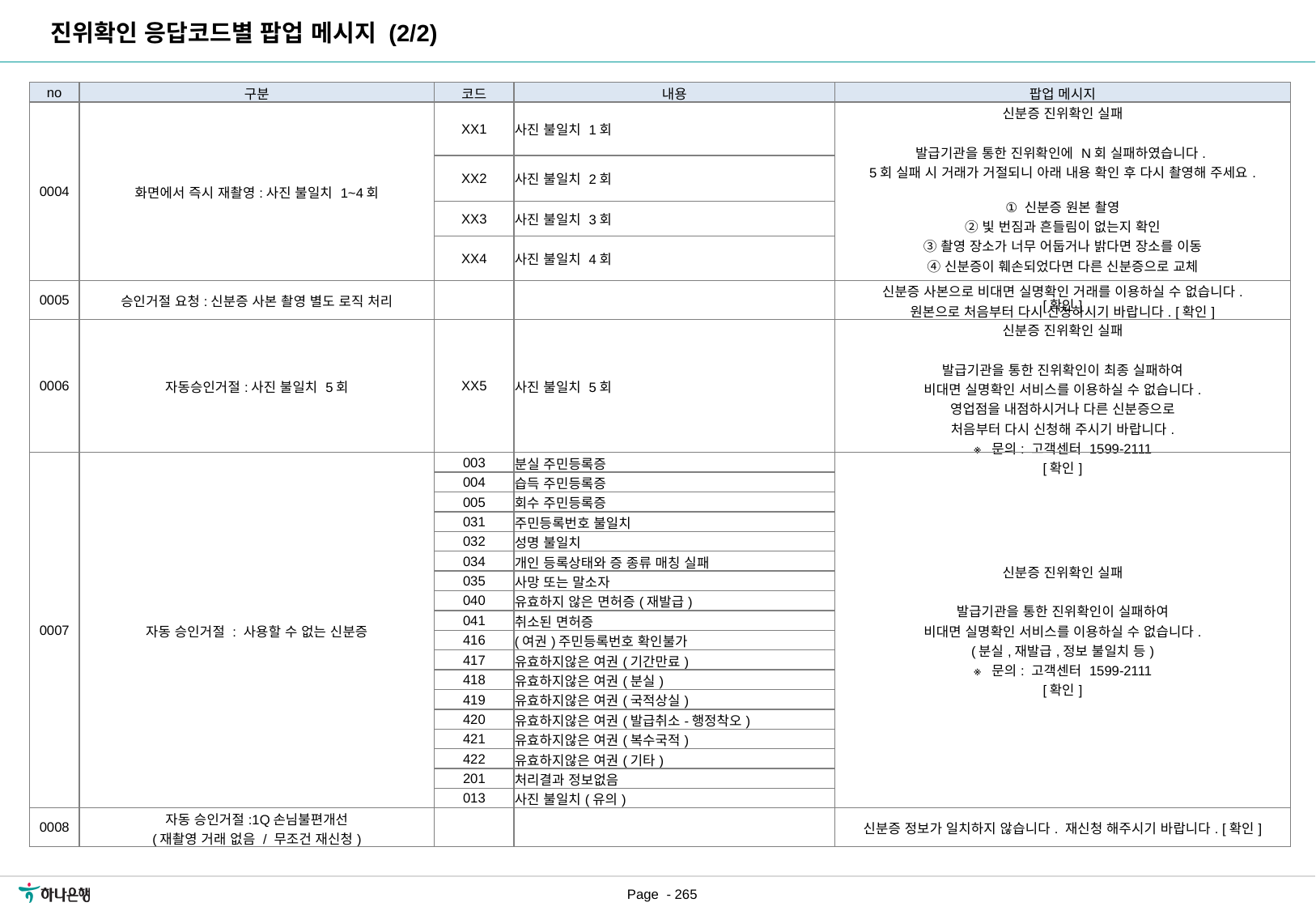

진위확인 응답코드별 팝업 메시지 (2/2)
| no | 구분 | 코드 | 내용 | 팝업 메시지 |
| --- | --- | --- | --- | --- |
| 0004 | 화면에서 즉시 재촬영:사진 불일치 1~4회 | XX1 | 사진 불일치 1회 | 신분증 진위확인 실패 발급기관을 통한 진위확인에 N회 실패하였습니다. 5회 실패 시 거래가 거절되니 아래 내용 확인 후 다시 촬영해 주세요. ① 신분증 원본 촬영 ② 빛 번짐과 흔들림이 없는지 확인 ③ 촬영 장소가 너무 어둡거나 밝다면 장소를 이동 ④ 신분증이 훼손되었다면 다른 신분증으로 교체 [확인] |
|  |  | XX2 | 사진 불일치 2회 |  |
|  |  | XX3 | 사진 불일치 3회 |  |
|  |  | XX4 | 사진 불일치 4회 |  |
| 0005 | 승인거절 요청:신분증 사본 촬영 별도 로직 처리 |  |  | 신분증 사본으로 비대면 실명확인 거래를 이용하실 수 없습니다. 원본으로 처음부터 다시 신청하시기 바랍니다. [확인] |
| 0006 | 자동승인거절:사진 불일치 5회 | XX5 | 사진 불일치 5회 | 신분증 진위확인 실패 발급기관을 통한 진위확인이 최종 실패하여 비대면 실명확인 서비스를 이용하실 수 없습니다. 영업점을 내점하시거나 다른 신분증으로 처음부터 다시 신청해 주시기 바랍니다. ※ 문의: 고객센터 1599-2111 [확인] |
| 0007 | 자동 승인거절 : 사용할 수 없는 신분증 | 003 | 분실 주민등록증 | 신분증 진위확인 실패 발급기관을 통한 진위확인이 실패하여 비대면 실명확인 서비스를 이용하실 수 없습니다. (분실,재발급,정보 불일치 등) ※ 문의: 고객센터 1599-2111 [확인] |
|  |  | 004 | 습득 주민등록증 |  |
|  |  | 005 | 회수 주민등록증 |  |
|  |  | 031 | 주민등록번호 불일치 |  |
|  |  | 032 | 성명 불일치 |  |
|  |  | 034 | 개인 등록상태와 증 종류 매칭 실패 |  |
|  |  | 035 | 사망 또는 말소자 |  |
|  |  | 040 | 유효하지 않은 면허증(재발급) |  |
|  |  | 041 | 취소된 면허증 |  |
|  |  | 416 | (여권)주민등록번호 확인불가 |  |
|  |  | 417 | 유효하지않은 여권(기간만료) |  |
|  |  | 418 | 유효하지않은 여권(분실) |  |
|  |  | 419 | 유효하지않은 여권(국적상실) |  |
|  |  | 420 | 유효하지않은 여권(발급취소-행정착오) |  |
|  |  | 421 | 유효하지않은 여권(복수국적) |  |
|  |  | 422 | 유효하지않은 여권(기타) |  |
|  |  | 201 | 처리결과 정보없음 |  |
|  |  | 013 | 사진 불일치(유의) |  |
| 0008 | 자동 승인거절:1Q손님불편개선 (재촬영 거래 없음 / 무조건 재신청) |  |  | 신분증 정보가 일치하지 않습니다. 재신청 해주시기 바랍니다. [확인] |